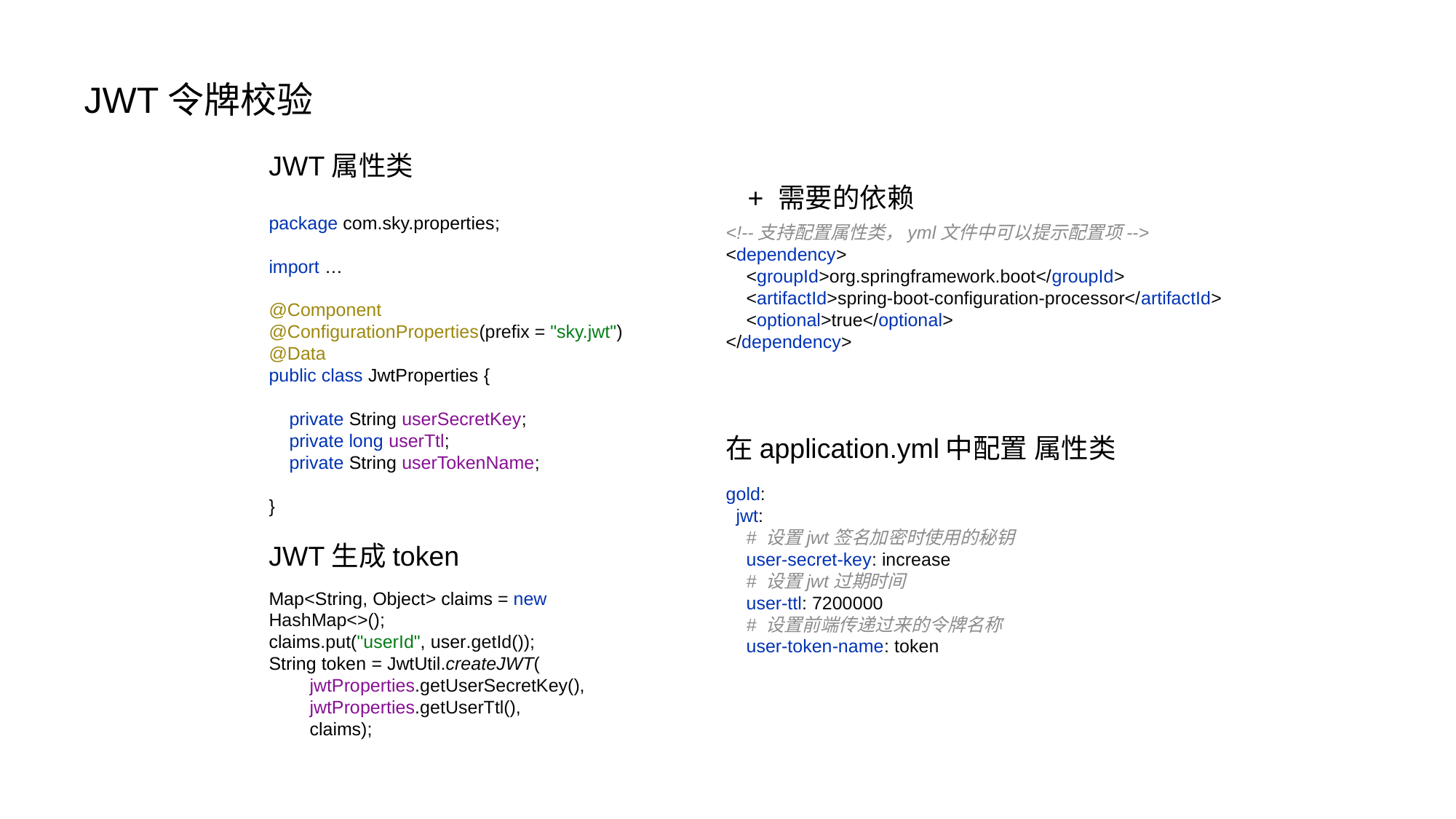

JWT令牌校验
JWT属性类
 + 需要的依赖
package com.sky.properties;
import …
@Component
@ConfigurationProperties(prefix = "sky.jwt")
@Data
public class JwtProperties {
    private String userSecretKey;
    private long userTtl;
    private String userTokenName;
}
<!--支持配置属性类，yml文件中可以提示配置项-->
<dependency>
    <groupId>org.springframework.boot</groupId>
    <artifactId>spring-boot-configuration-processor</artifactId>
    <optional>true</optional>
</dependency>
在application.yml中配置 属性类
gold:
  jwt:
    # 设置jwt签名加密时使用的秘钥
    user-secret-key: increase
    # 设置jwt过期时间
    user-ttl: 7200000
    # 设置前端传递过来的令牌名称
    user-token-name: token
JWT生成token
Map<String, Object> claims = new HashMap<>();
claims.put("userId", user.getId());
String token = JwtUtil.createJWT(
        jwtProperties.getUserSecretKey(),
        jwtProperties.getUserTtl(),
        claims);